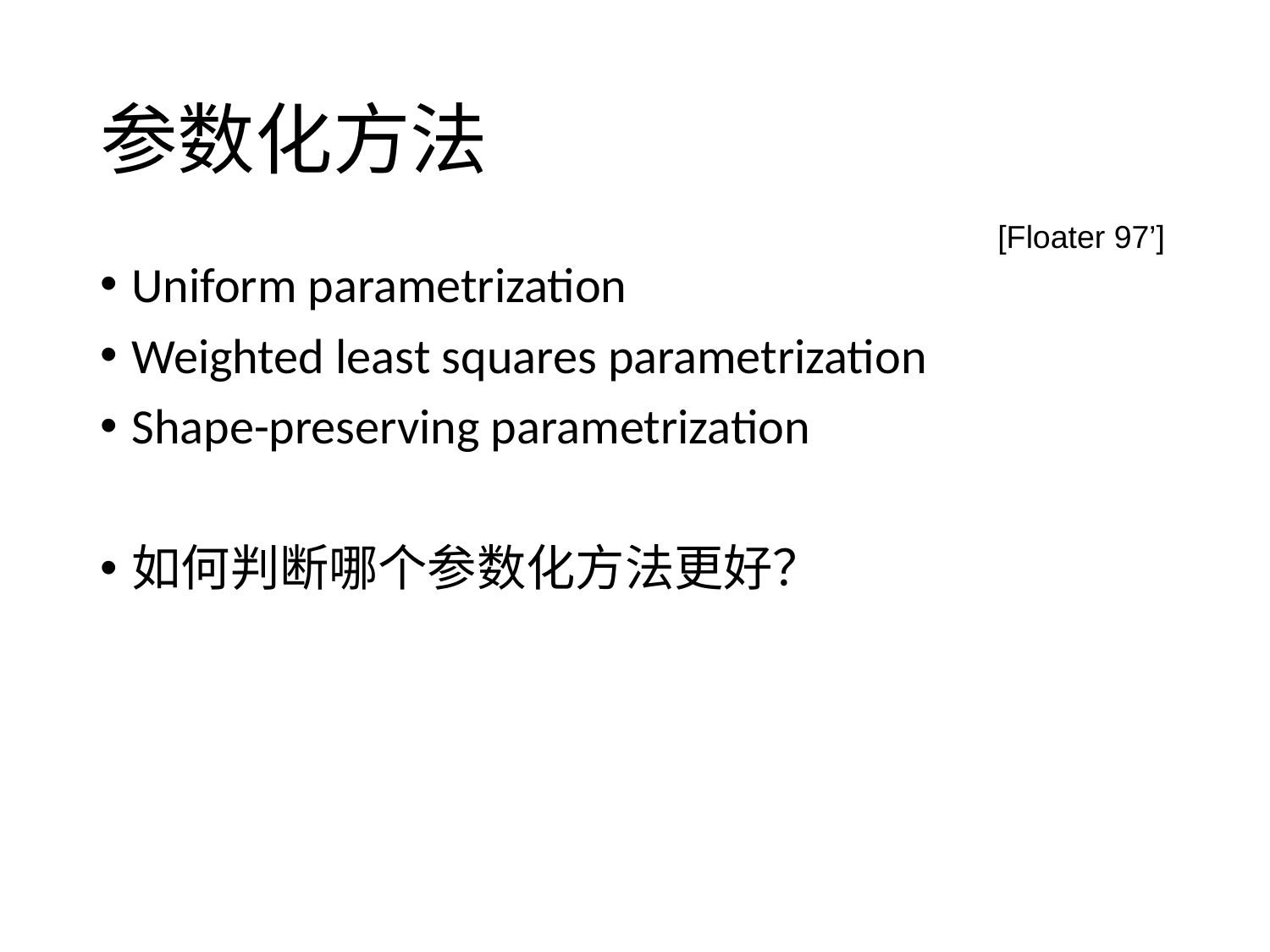

# 参数化方法
[Floater 97’]
Uniform parametrization
Weighted least squares parametrization
Shape-preserving parametrization

如何判断哪个参数化方法更好？